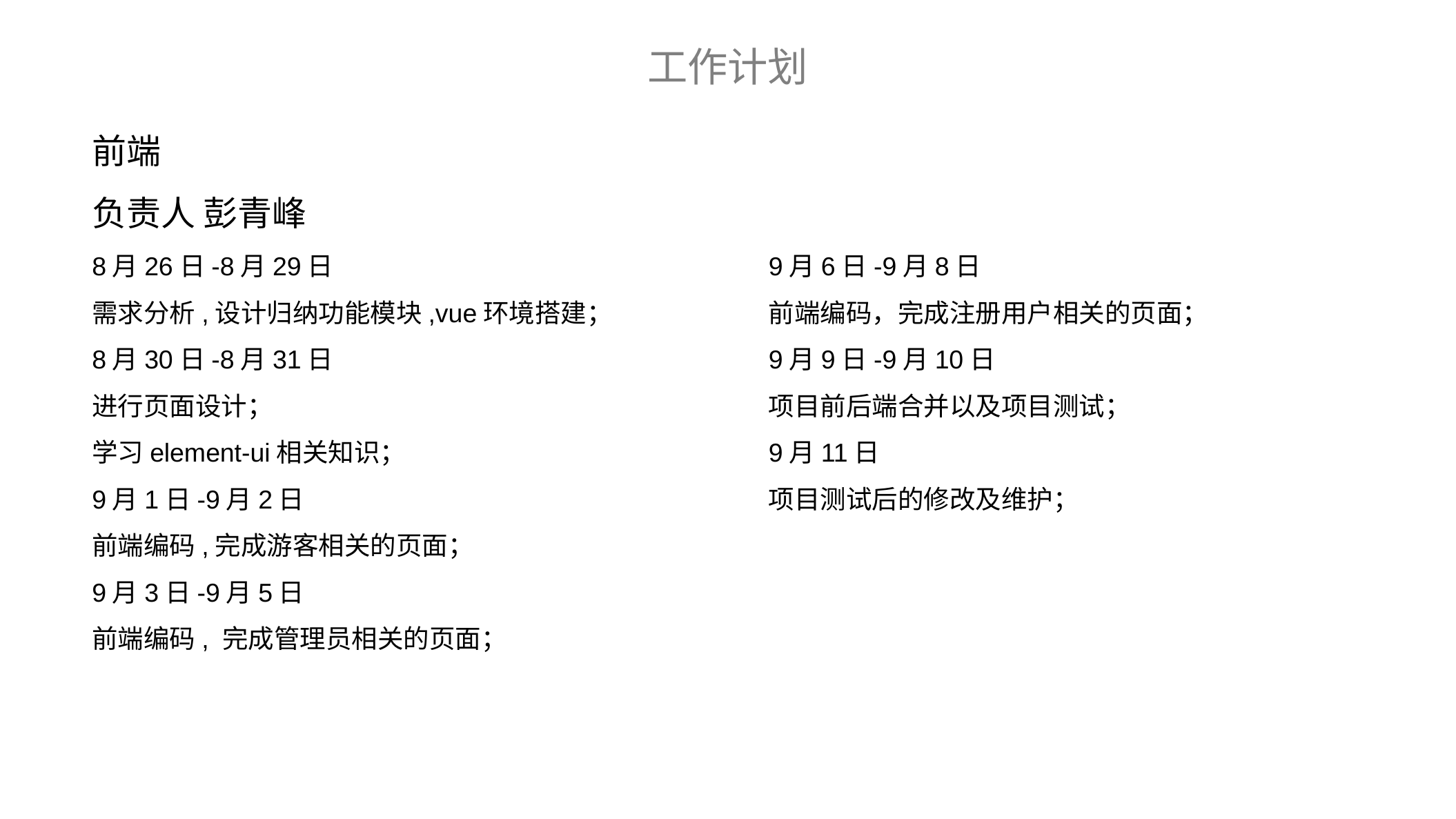

工作计划
前端
负责人 彭青峰
9月6日-9月8日
前端编码，完成注册用户相关的页面；
9月9日-9月10日
项目前后端合并以及项目测试；
9月11日
项目测试后的修改及维护；
8月26日-8月29日
需求分析,设计归纳功能模块,vue环境搭建；
8月30日-8月31日
进行页面设计；
学习element-ui相关知识；
9月1日-9月2日
前端编码,完成游客相关的页面；
9月3日-9月5日
前端编码, 完成管理员相关的页面；